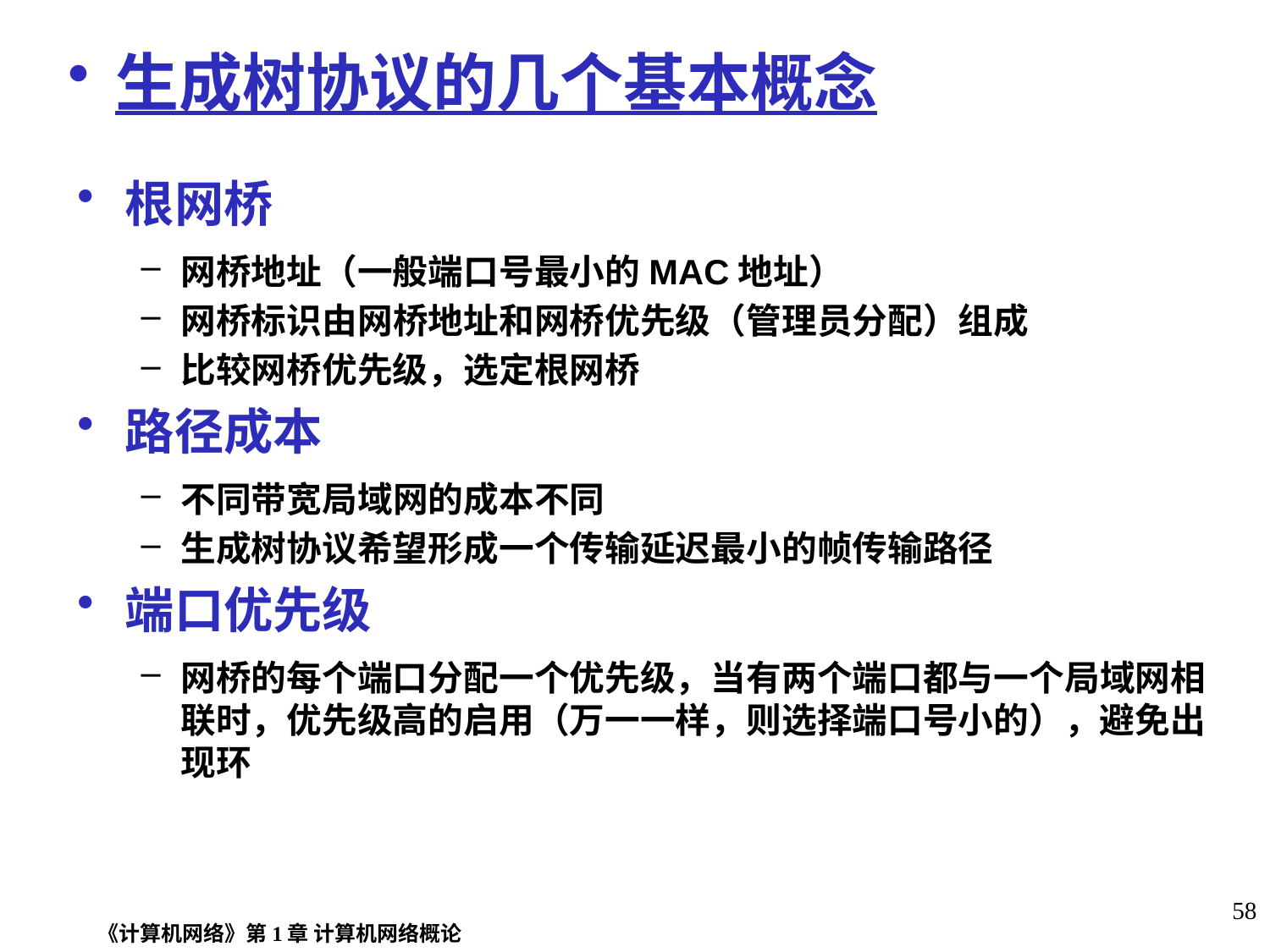

生成树协议的几个基本概念
根网桥
网桥地址（一般端口号最小的MAC地址）
网桥标识由网桥地址和网桥优先级（管理员分配）组成
比较网桥优先级，选定根网桥
路径成本
不同带宽局域网的成本不同
生成树协议希望形成一个传输延迟最小的帧传输路径
端口优先级
网桥的每个端口分配一个优先级，当有两个端口都与一个局域网相联时，优先级高的启用（万一一样，则选择端口号小的），避免出现环

《计算机网络》第1章 计算机网络概论
58